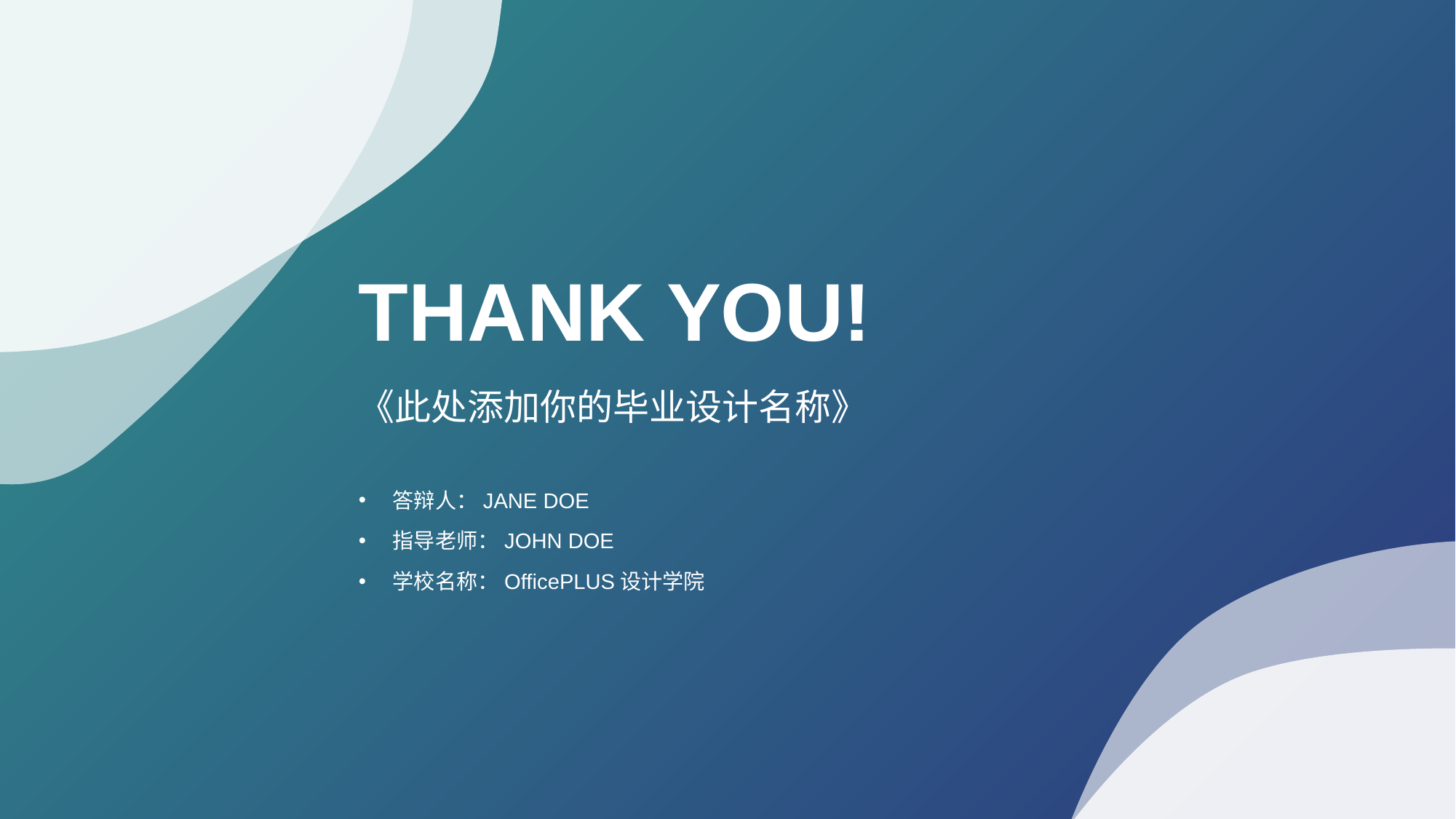

THANK YOU!
《此处添加你的毕业设计名称》
答辩人：JANE DOE
指导老师：JOHN DOE
学校名称：OfficePLUS设计学院